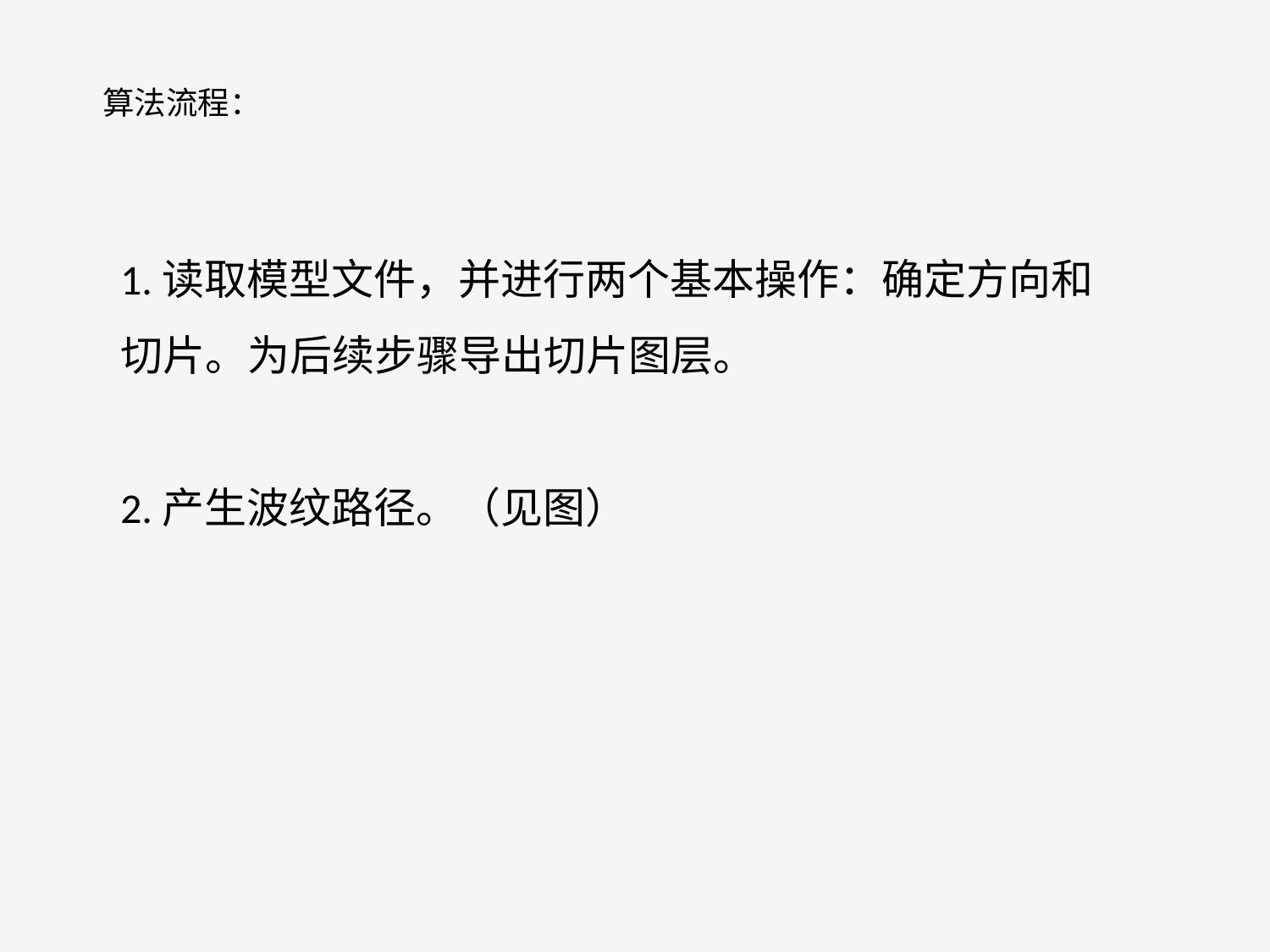

算法流程：
1.读取模型文件，并进行两个基本操作：确定方向和切片。为后续步骤导出切片图层。

2.产生波纹路径。（见图）